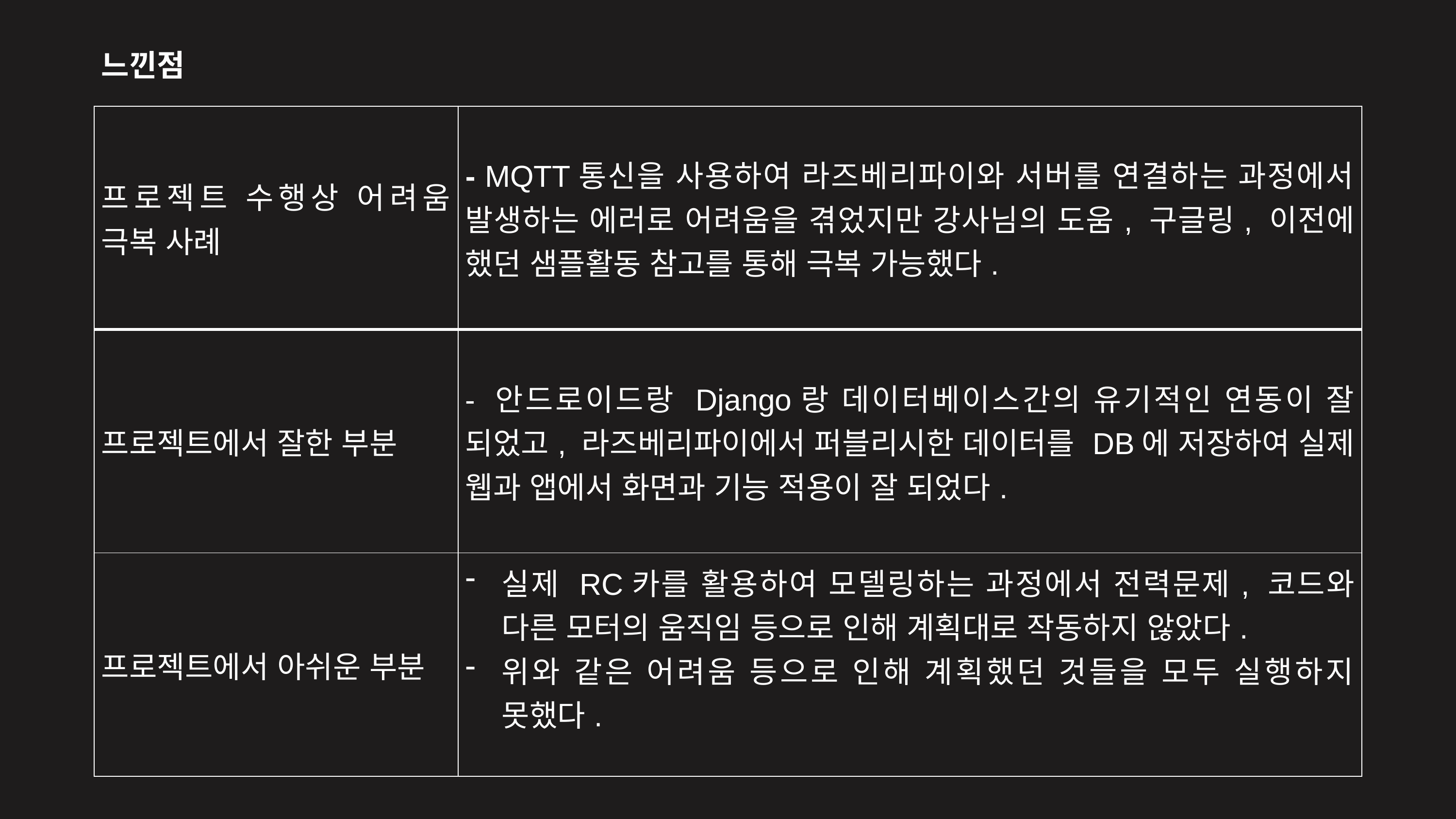

느낀점
| 프로젝트 수행상 어려움 극복 사례 | - MQTT통신을 사용하여 라즈베리파이와 서버를 연결하는 과정에서 발생하는 에러로 어려움을 겪었지만 강사님의 도움, 구글링, 이전에 했던 샘플활동 참고를 통해 극복 가능했다. |
| --- | --- |
| 프로젝트에서 잘한 부분 | - 안드로이드랑 Django랑 데이터베이스간의 유기적인 연동이 잘 되었고, 라즈베리파이에서 퍼블리시한 데이터를 DB에 저장하여 실제 웹과 앱에서 화면과 기능 적용이 잘 되었다. |
| 프로젝트에서 아쉬운 부분 | 실제 RC카를 활용하여 모델링하는 과정에서 전력문제, 코드와 다른 모터의 움직임 등으로 인해 계획대로 작동하지 않았다. 위와 같은 어려움 등으로 인해 계획했던 것들을 모두 실행하지 못했다. |